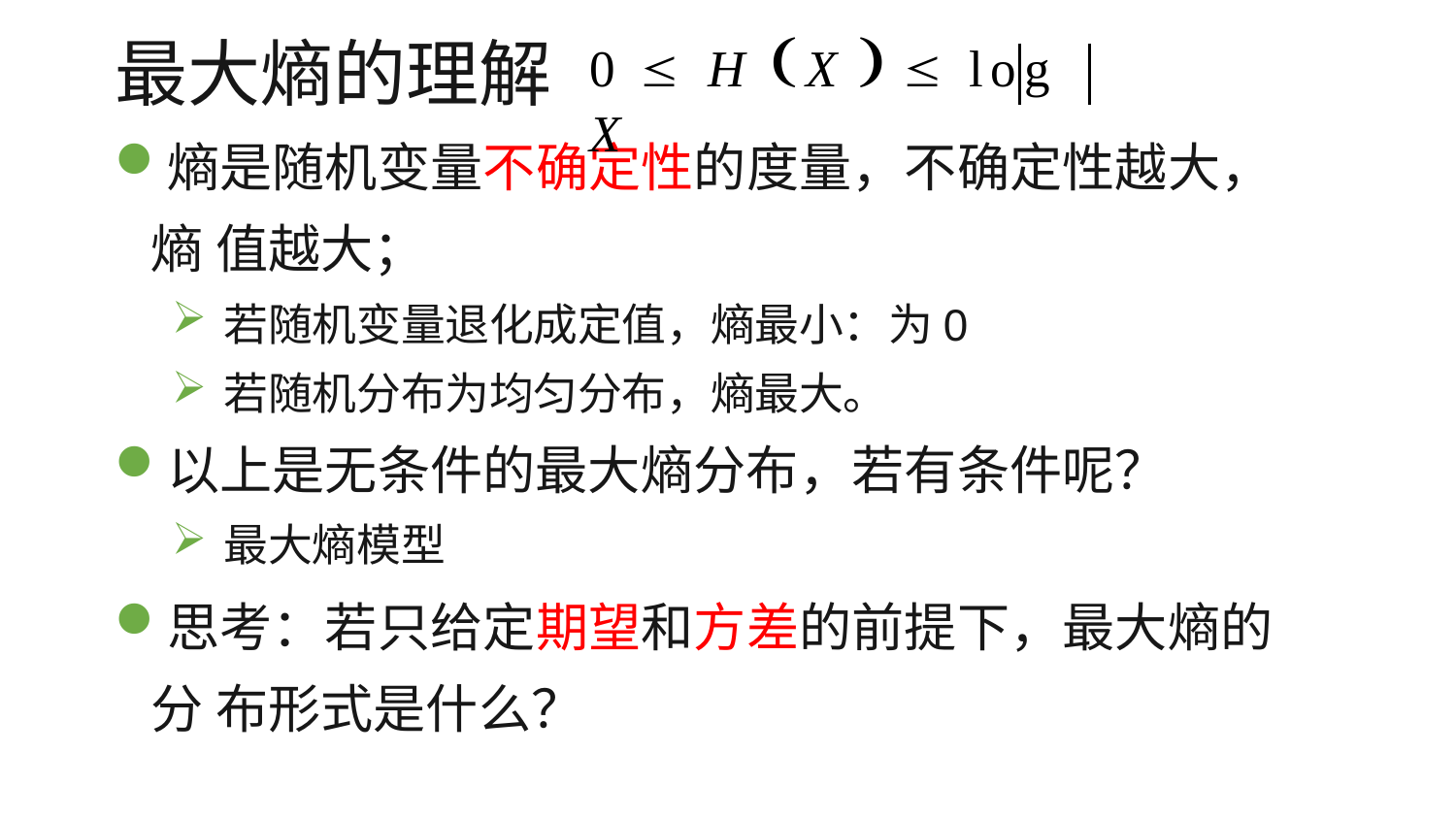

# 0 ≤ H (X ) ≤ log X
最大熵的理解

熵是随机变量不确定性的度量，不确定性越大，熵 值越大；
若随机变量退化成定值，熵最小：为0
若随机分布为均匀分布，熵最大。
以上是无条件的最大熵分布，若有条件呢？
最大熵模型
思考：若只给定期望和方差的前提下，最大熵的分 布形式是什么？